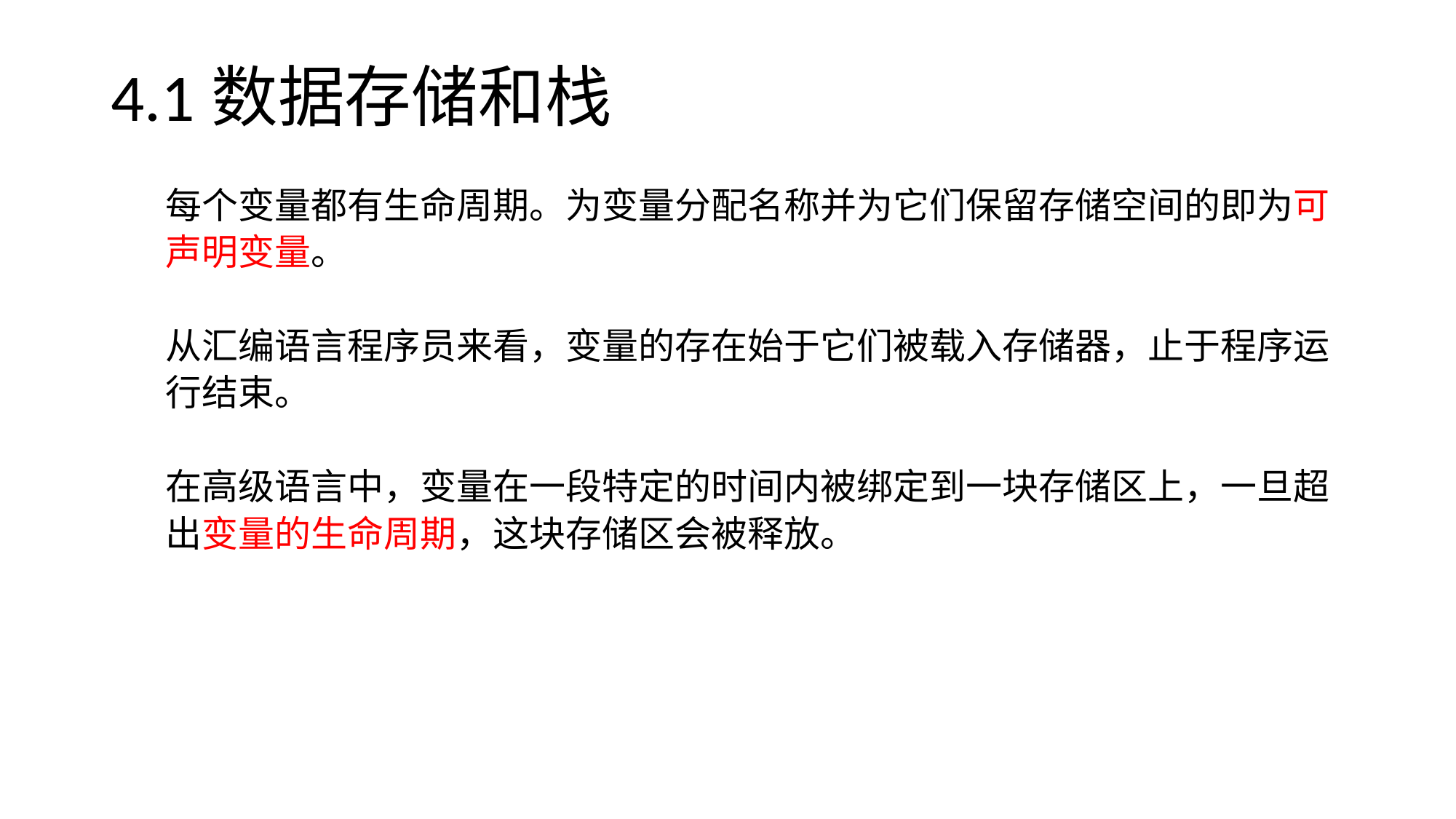

# 4.1数据存储和栈
每个变量都有生命周期。为变量分配名称并为它们保留存储空间的即为可
声明变量。

从汇编语言程序员来看，变量的存在始于它们被载入存储器，止于程序运
行结束。

在高级语言中，变量在一段特定的时间内被绑定到一块存储区上，一旦超
出变量的生命周期，这块存储区会被释放。